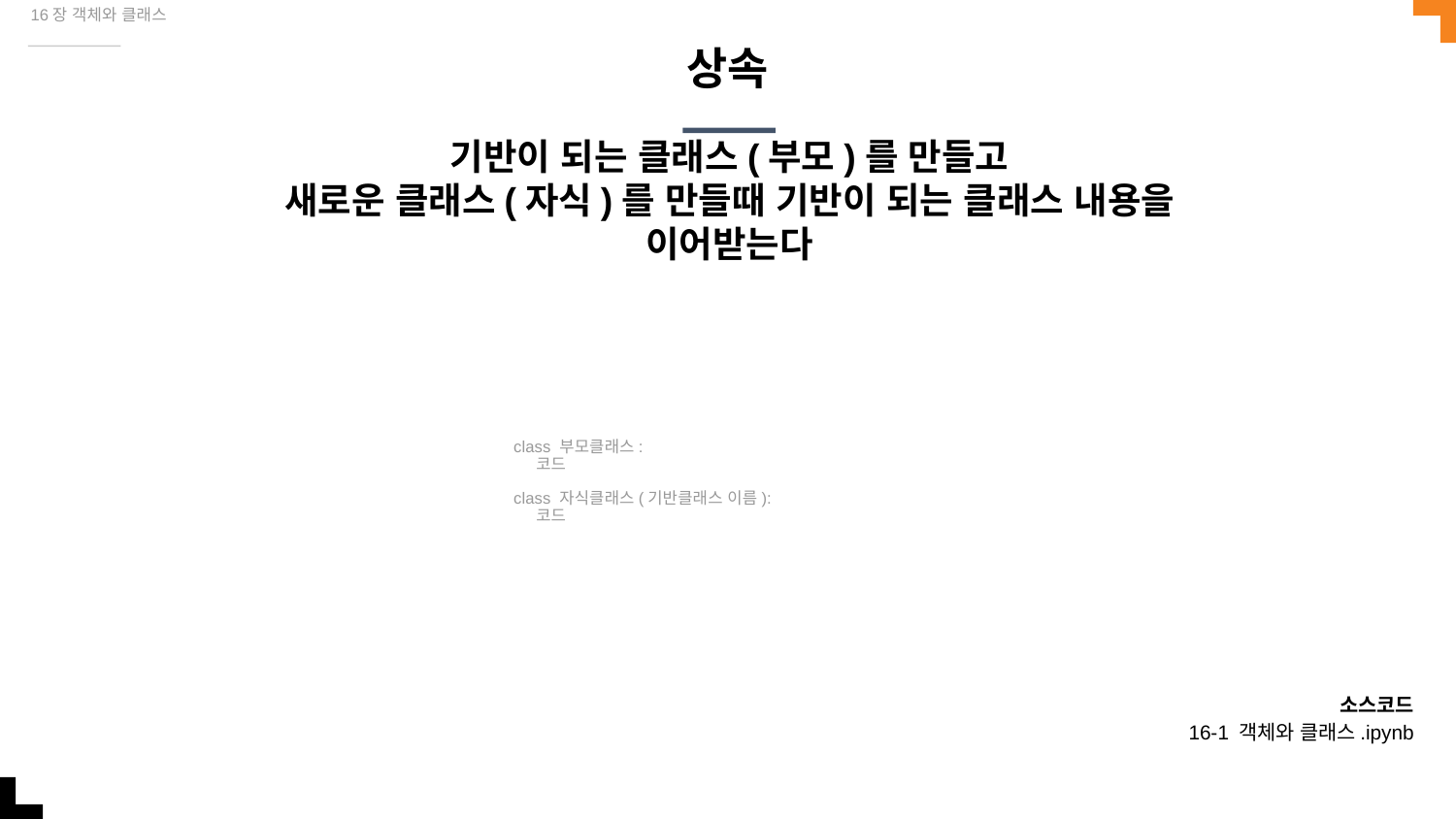

16장 객체와 클래스
# 상속
기반이 되는 클래스(부모)를 만들고
새로운 클래스(자식)를 만들때 기반이 되는 클래스 내용을 이어받는다
class 부모클래스:
    코드

class 자식클래스(기반클래스 이름):
    코드
소스코드
16-1 객체와 클래스.ipynb